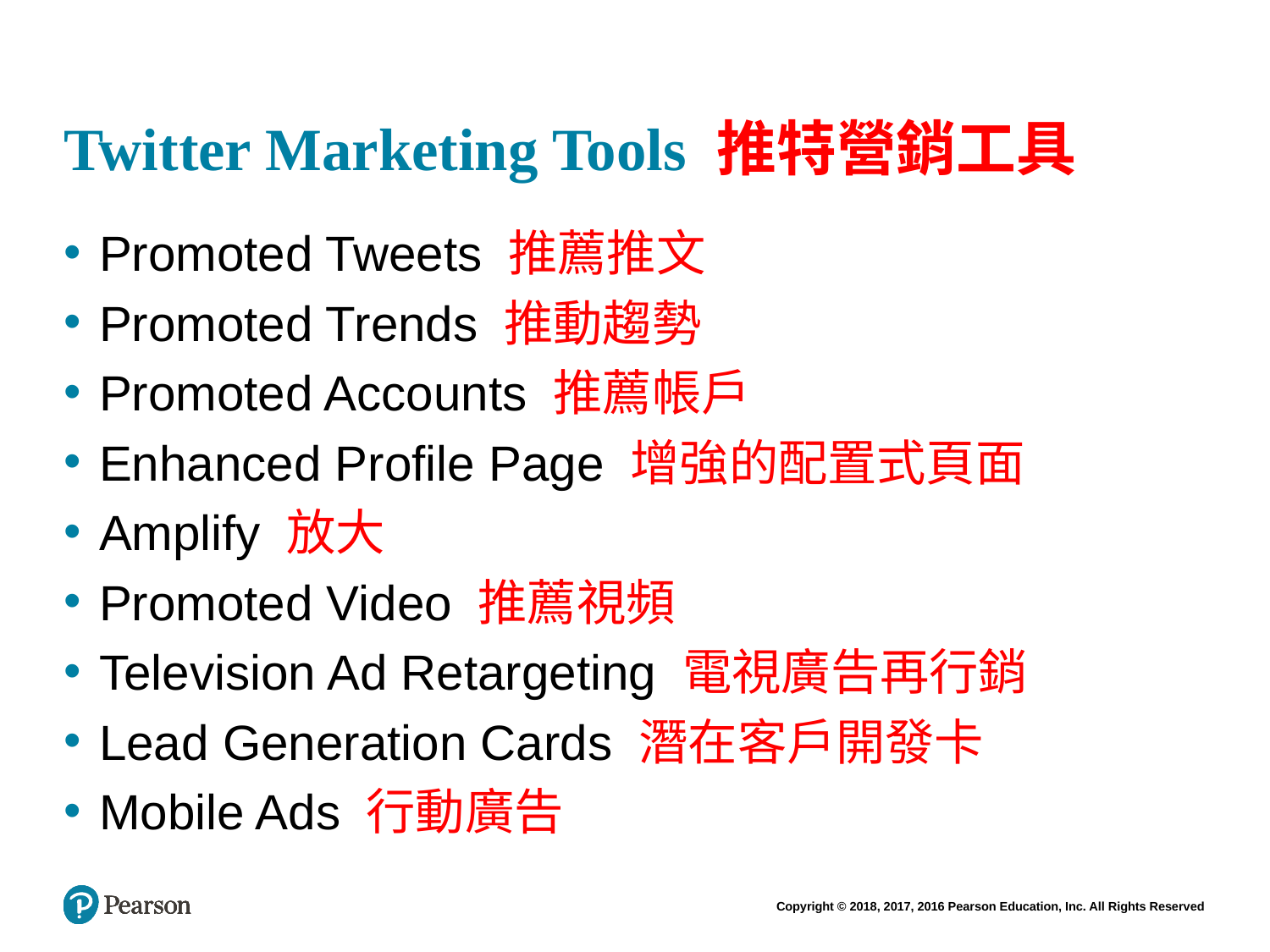

# Twitter Marketing Tools 推特營銷工具
Promoted Tweets 推薦推文
Promoted Trends 推動趨勢
Promoted Accounts 推薦帳戶
Enhanced Profile Page 增強的配置式頁面
Amplify 放大
Promoted Video 推薦視頻
Television Ad Retargeting 電視廣告再行銷
Lead Generation Cards 潛在客戶開發卡
Mobile Ads 行動廣告